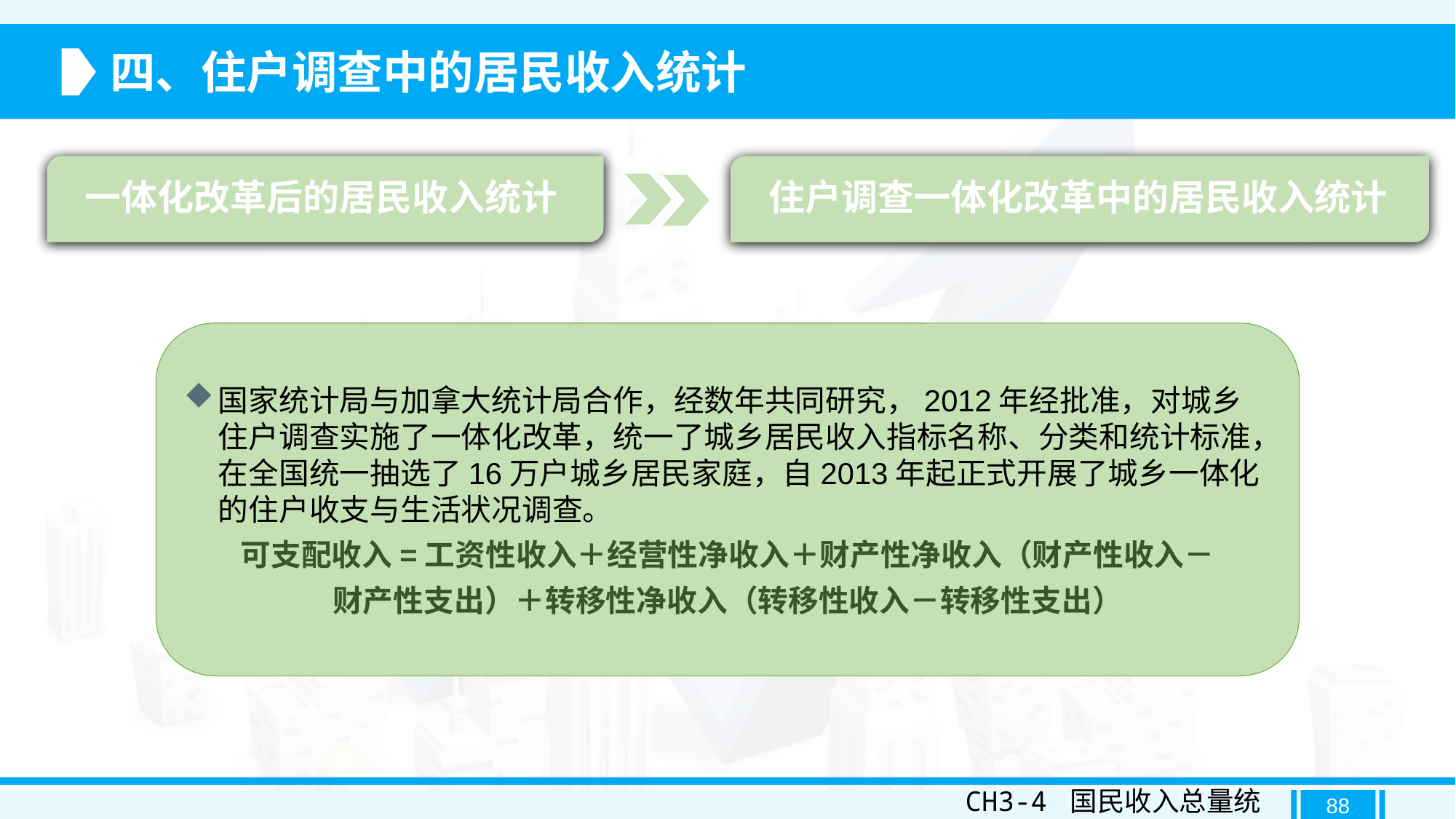

四、住户调查中的居民收入统计

一体化改革后的居民收入统计
住户调查一体化改革中的居民收入统计

国家统计局与加拿大统计局合作，经数年共同研究，2012年经批准，对城乡住户调查实施了一体化改革，统一了城乡居民收入指标名称、分类和统计标准，在全国统一抽选了16万户城乡居民家庭，自2013年起正式开展了城乡一体化的住户收支与生活状况调查。
可支配收入=工资性收入＋经营性净收入＋财产性净收入（财产性收入－
财产性支出）＋转移性净收入（转移性收入－转移性支出）
CH3-4 国民收入总量统计
88